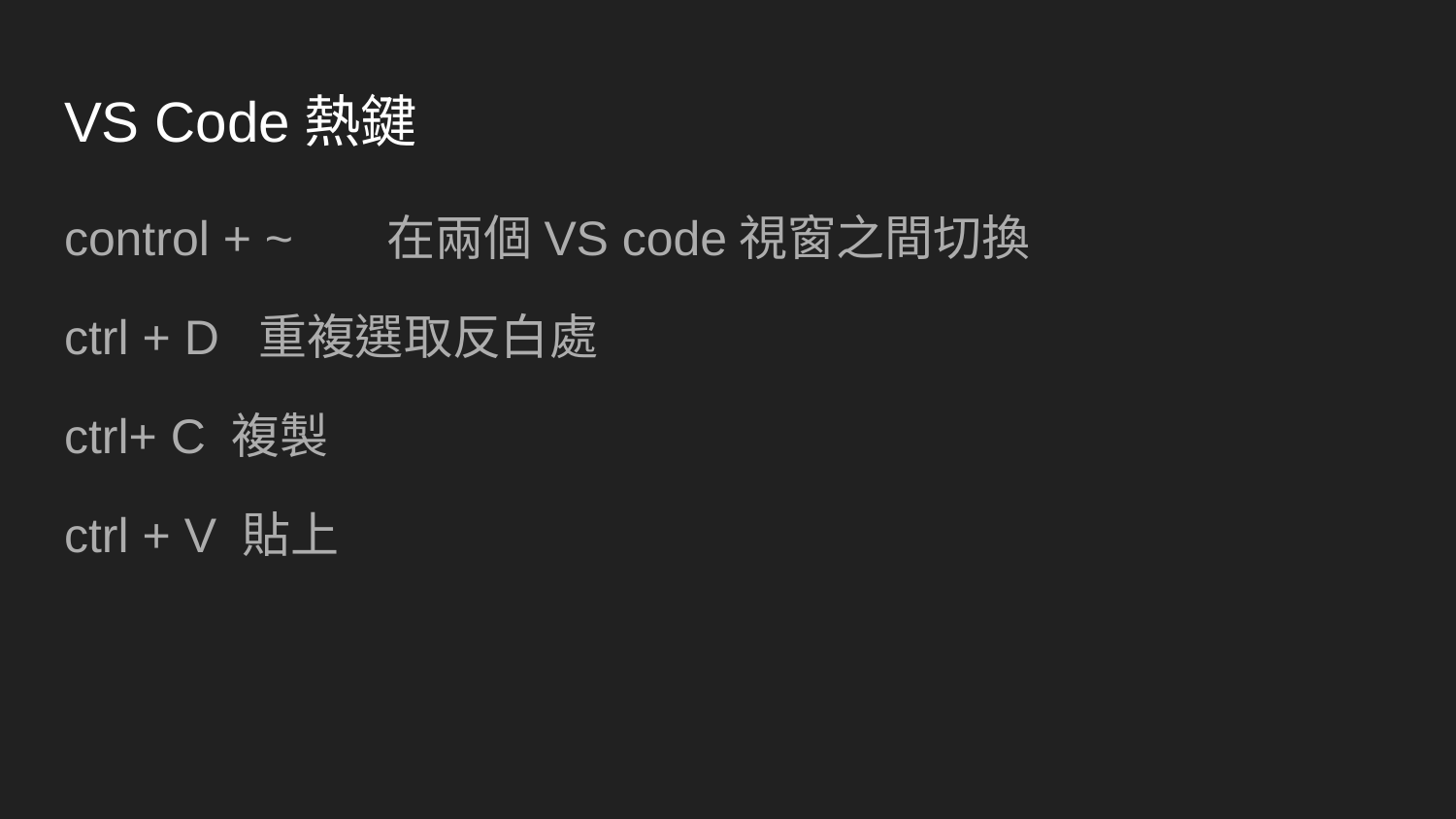

# VS Code熱鍵
control + ~      在兩個VS code視窗之間切換
ctrl + D  重複選取反白處
ctrl+ C 複製
ctrl + V 貼上